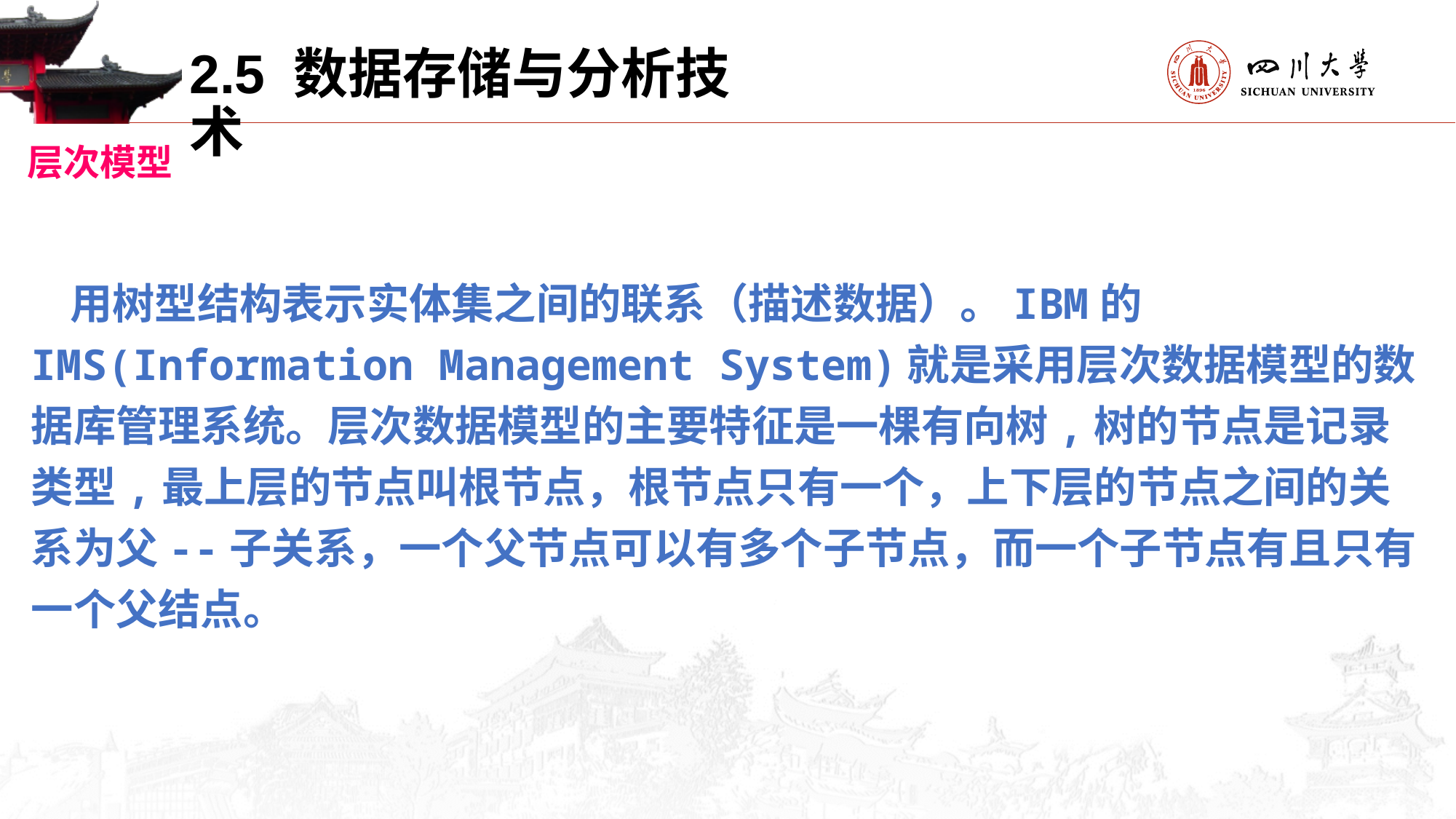

2.5 数据存储与分析技术

层次模型
   用树型结构表示实体集之间的联系（描述数据）。IBM的IMS(Information Management System)就是采用层次数据模型的数据库管理系统。层次数据模型的主要特征是一棵有向树,树的节点是记录类型,最上层的节点叫根节点，根节点只有一个，上下层的节点之间的关系为父--子关系，一个父节点可以有多个子节点，而一个子节点有且只有一个父结点。